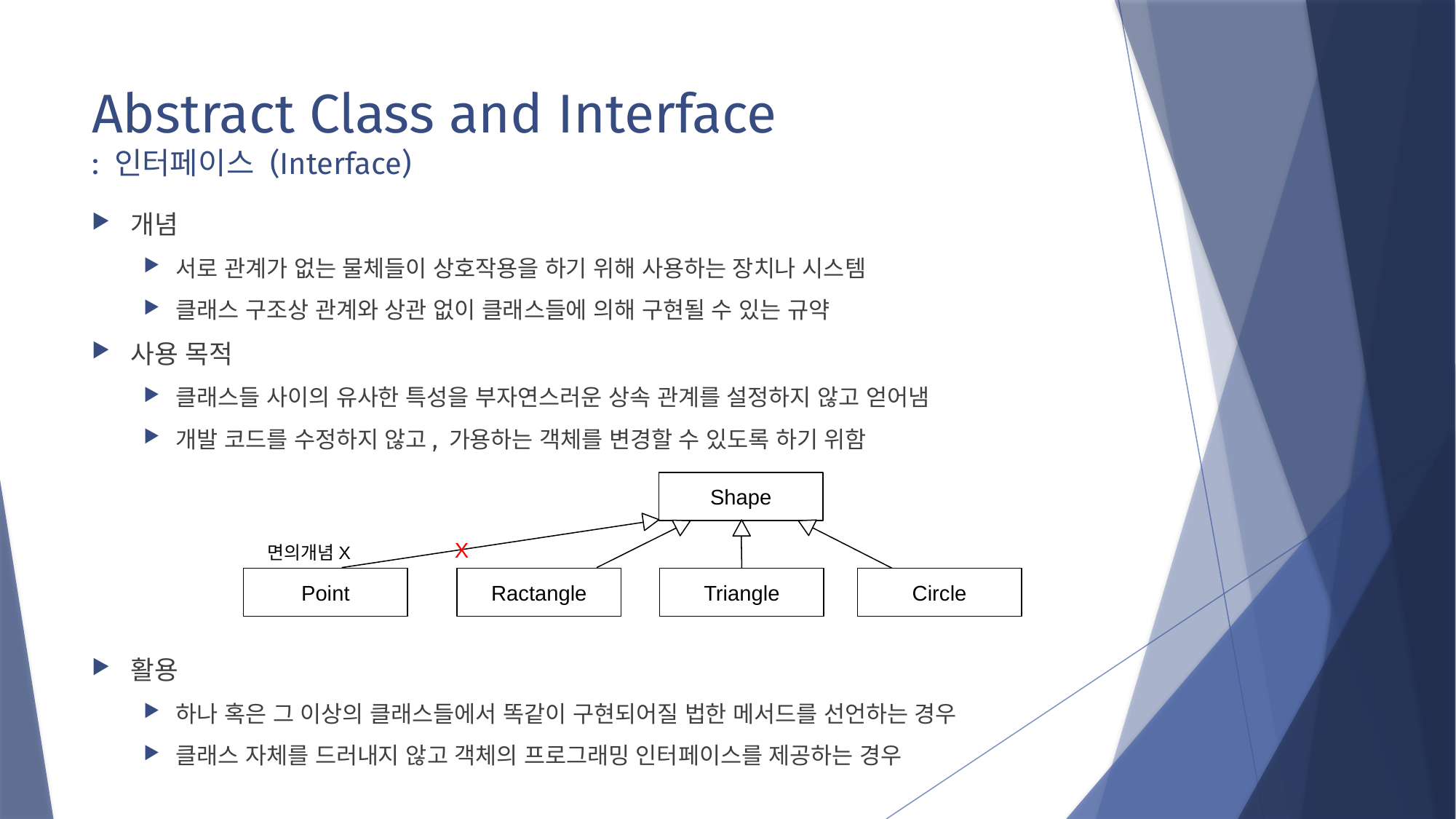

# Abstract Class and Interface : 인터페이스 (Interface)
개념
서로 관계가 없는 물체들이 상호작용을 하기 위해 사용하는 장치나 시스템
클래스 구조상 관계와 상관 없이 클래스들에 의해 구현될 수 있는 규약
사용 목적
클래스들 사이의 유사한 특성을 부자연스러운 상속 관계를 설정하지 않고 얻어냄
개발 코드를 수정하지 않고, 가용하는 객체를 변경할 수 있도록 하기 위함

활용
하나 혹은 그 이상의 클래스들에서 똑같이 구현되어질 법한 메서드를 선언하는 경우
클래스 자체를 드러내지 않고 객체의 프로그래밍 인터페이스를 제공하는 경우
Shape

Point
Ractangle
Triangle
Circle

X
면의개념X